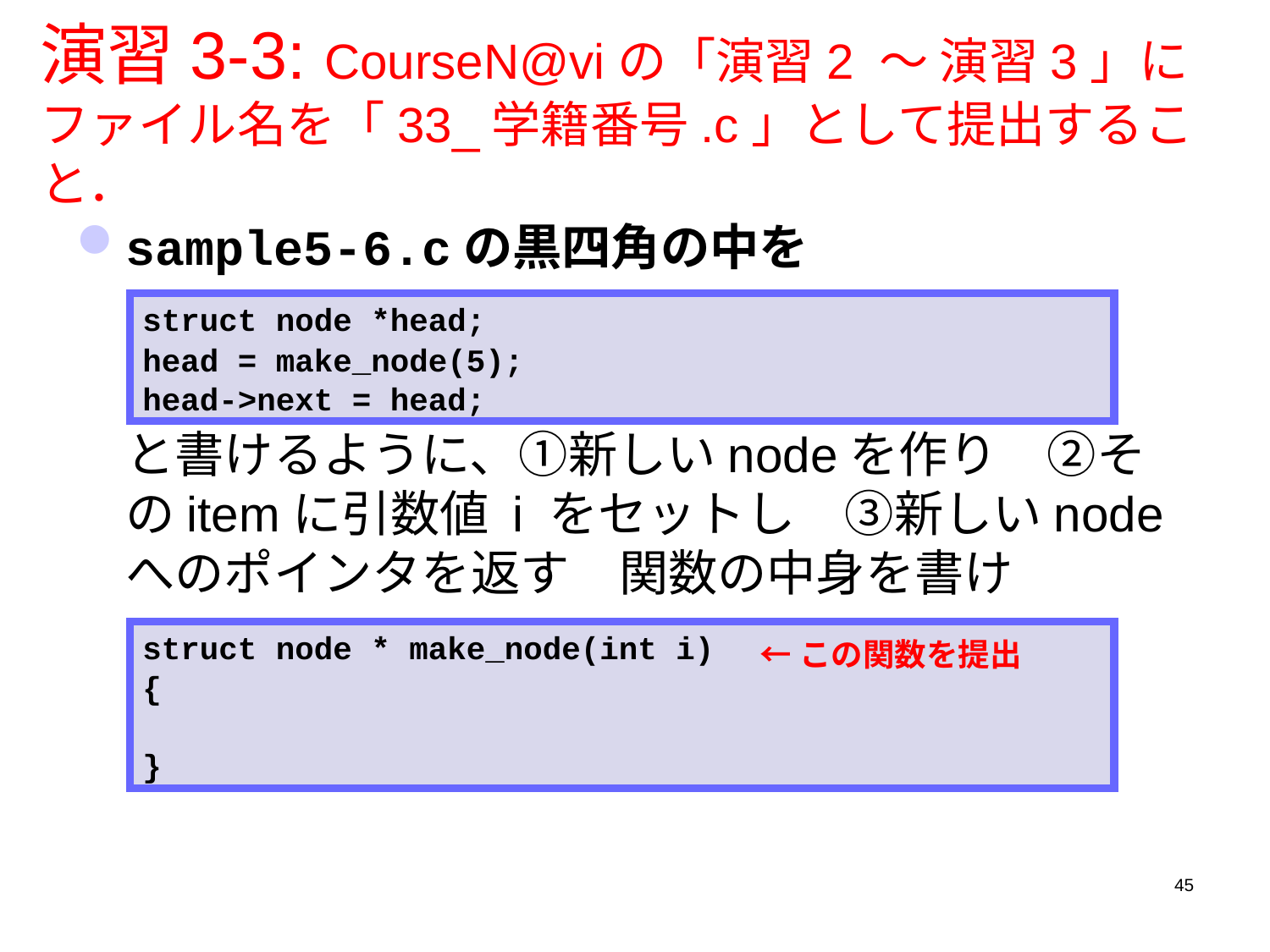

# 演習3-3: CourseN@viの「演習2 ～ 演習3」にファイル名を「33_学籍番号.c」として提出すること．
sample5-6.cの黒四角の中を

と書けるように、①新しいnodeを作り　②そのitemに引数値 i をセットし　③新しいnodeへのポインタを返す　関数の中身を書け

struct node *head;
head = make_node(5);
head->next = head;
struct node * make_node(int i)
{

}
←この関数を提出
45